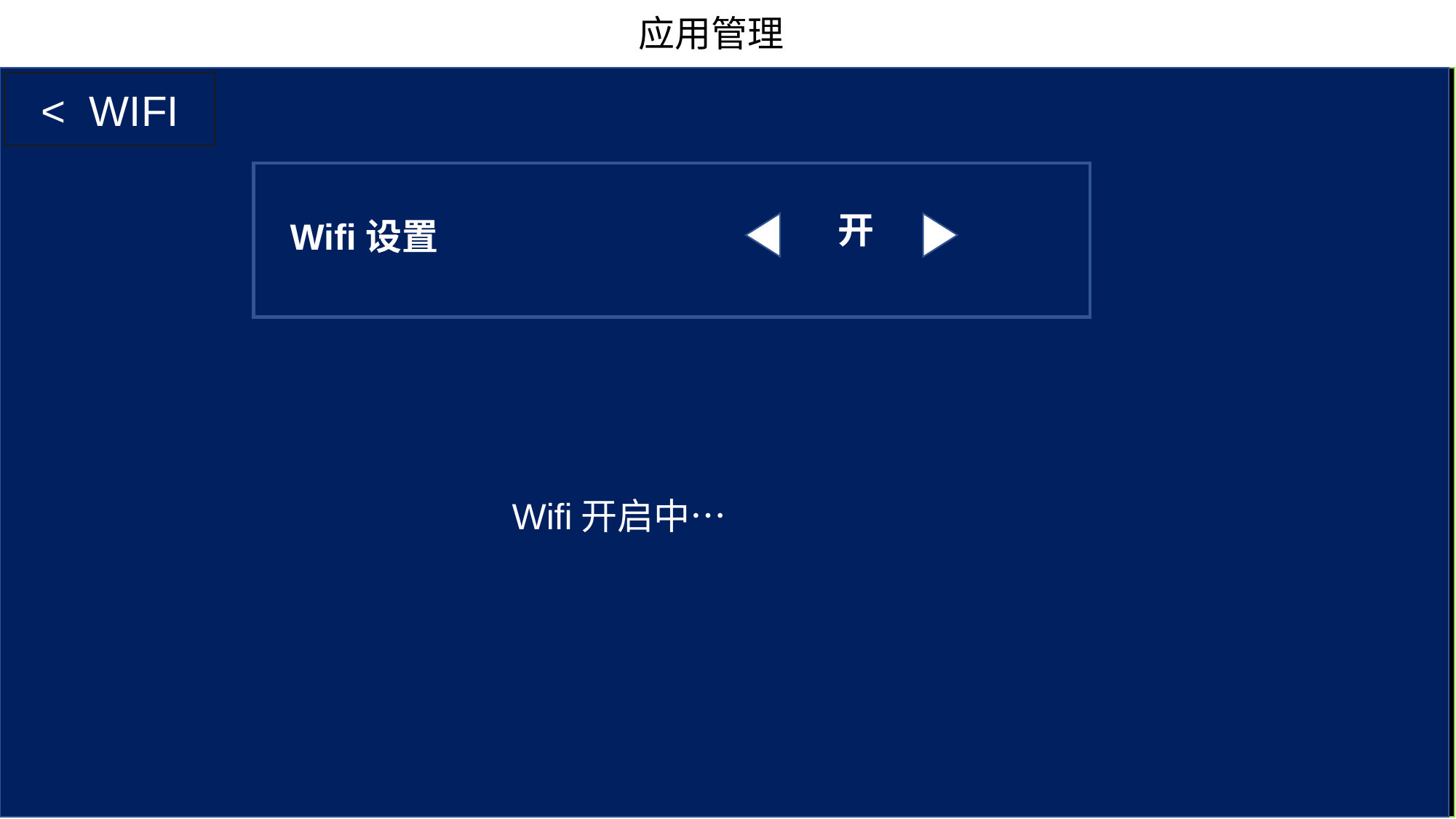

# 应用管理

<  WIFI
YOOM
设置
我的
学习
娱乐
应用
设置
19：24

开
Wifi设置

Wifi开启中…